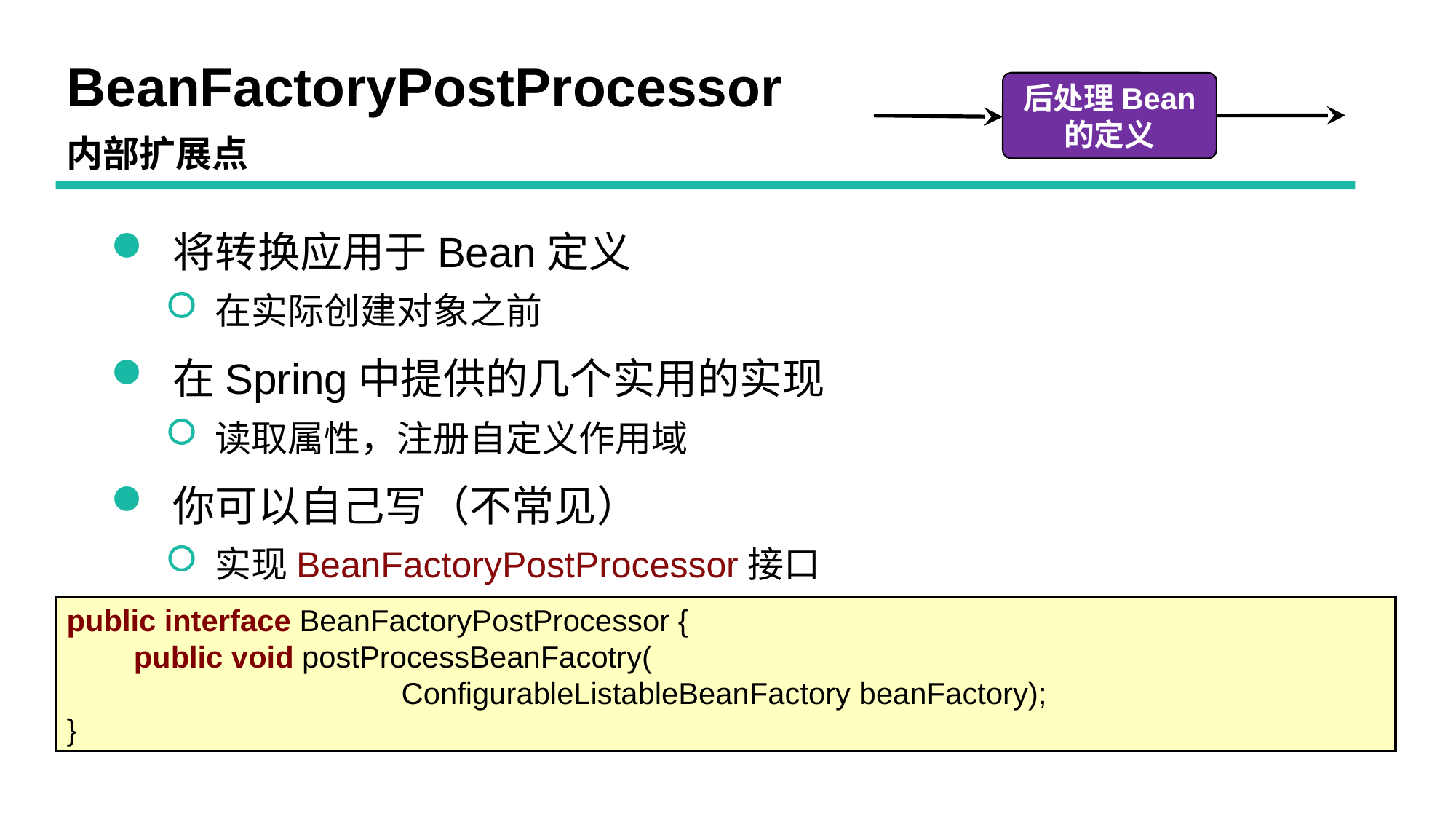

# BeanFactoryPostProcessor
后处理Bean
的定义
内部扩展点
 将转换应用于Bean定义
 在实际创建对象之前
 在Spring中提供的几个实用的实现
 读取属性，注册自定义作用域
 你可以自己写（不常见）
 实现BeanFactoryPostProcessor接口
public interface BeanFactoryPostProcessor {
        public void postProcessBeanFacotry(
                                        ConfigurableListableBeanFactory beanFactory);
}